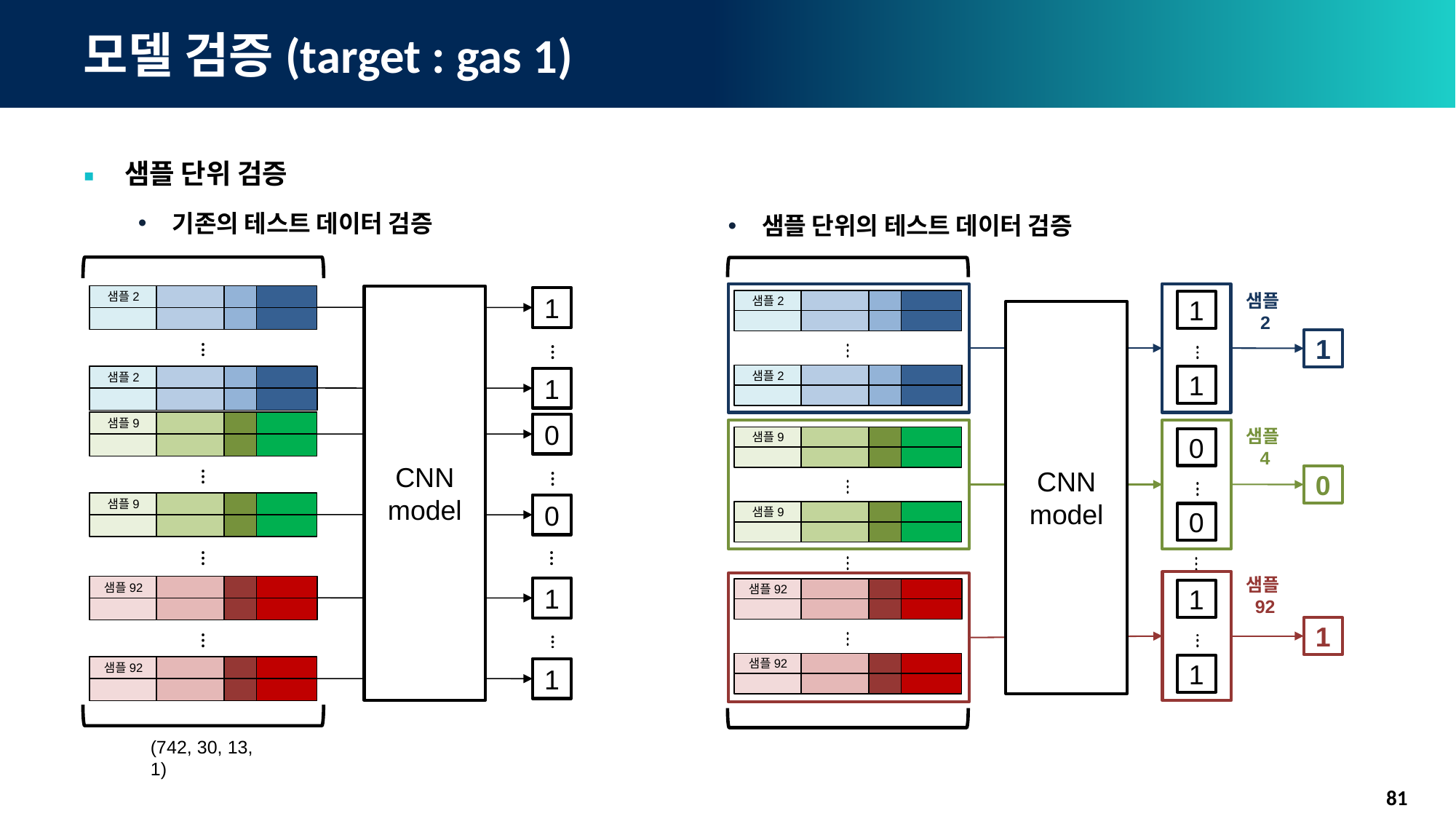

# 모델 검증(target : gas 1)
샘플 단위 검증
기존의 테스트 데이터 검증

샘플 단위의 테스트 데이터 검증

샘플2

CNN
model
1

샘플2

1
샘플9

0

샘플9

0

샘플92

1

샘플92

1
(742, 30, 13, 1)

샘플2
1
1

1
샘플2

CNN
model

샘플2

샘플4

샘플9

0
0

샘플9

0

샘플92

샘플92

1

1

샘플92

1
81